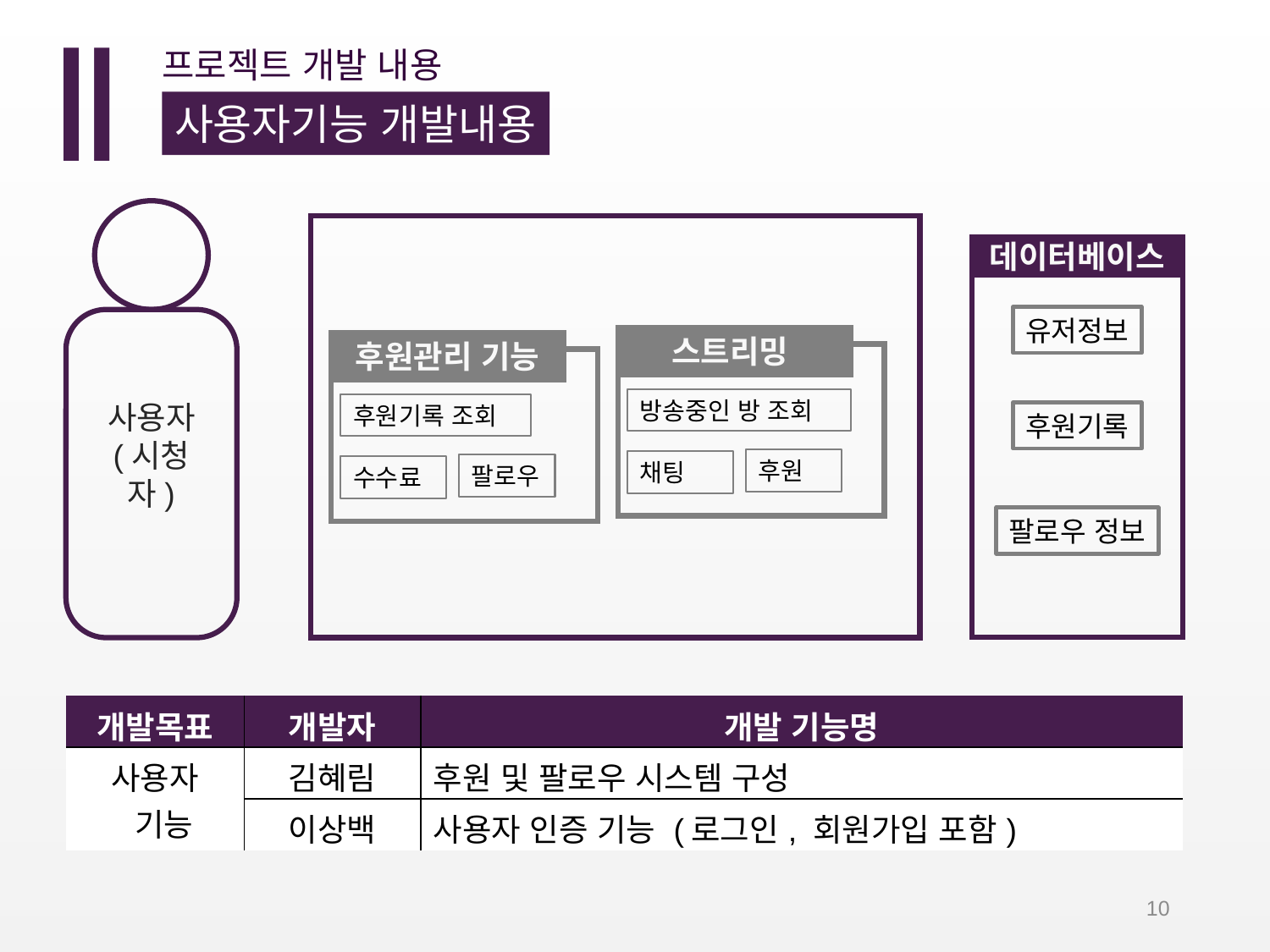

Ⅱ
프로젝트 개발 내용
사용자기능 개발내용

사용자
(시청자)

데이터베이스

유저정보
스트리밍

방송중인 방 조회
채팅
후원
후원관리 기능

후원기록 조회
수수료
팔로우
후원기록
팔로우 정보
| 개발목표 | 개발자 | 개발 기능명 |
| --- | --- | --- |
| 사용자 기능 | 김혜림 | 후원 및 팔로우 시스템 구성 |
|  | 이상백 | 사용자 인증 기능 (로그인, 회원가입 포함) |
10